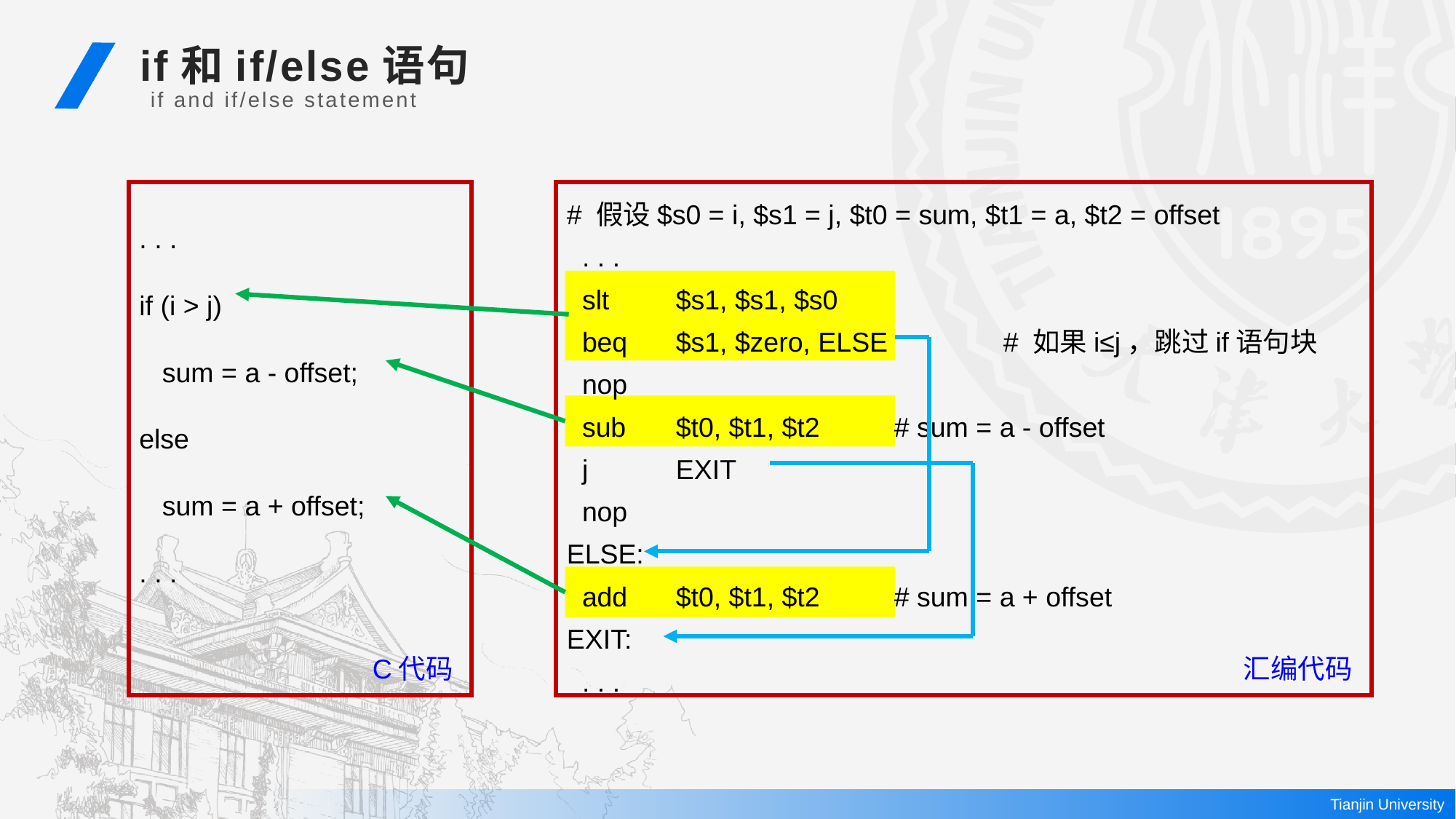

if和if/else语句
   if and if/else statement
. . .
if (i > j)
   sum = a - offset;
else
   sum = a + offset;
. . .
C代码
# 假设$s0 = i, $s1 = j, $t0 = sum, $t1 = a, $t2 = offset
  . . .
  slt	$s1, $s1, $s0
  beq	$s1, $zero, ELSE		# 如果i≤j，跳过if语句块
  nop
  sub	$t0, $t1, $t2        	# sum = a - offset
  j 	EXIT
  nop
ELSE:
  add	$t0, $t1, $t2        	# sum = a + offset
EXIT:
  . . .
汇编代码